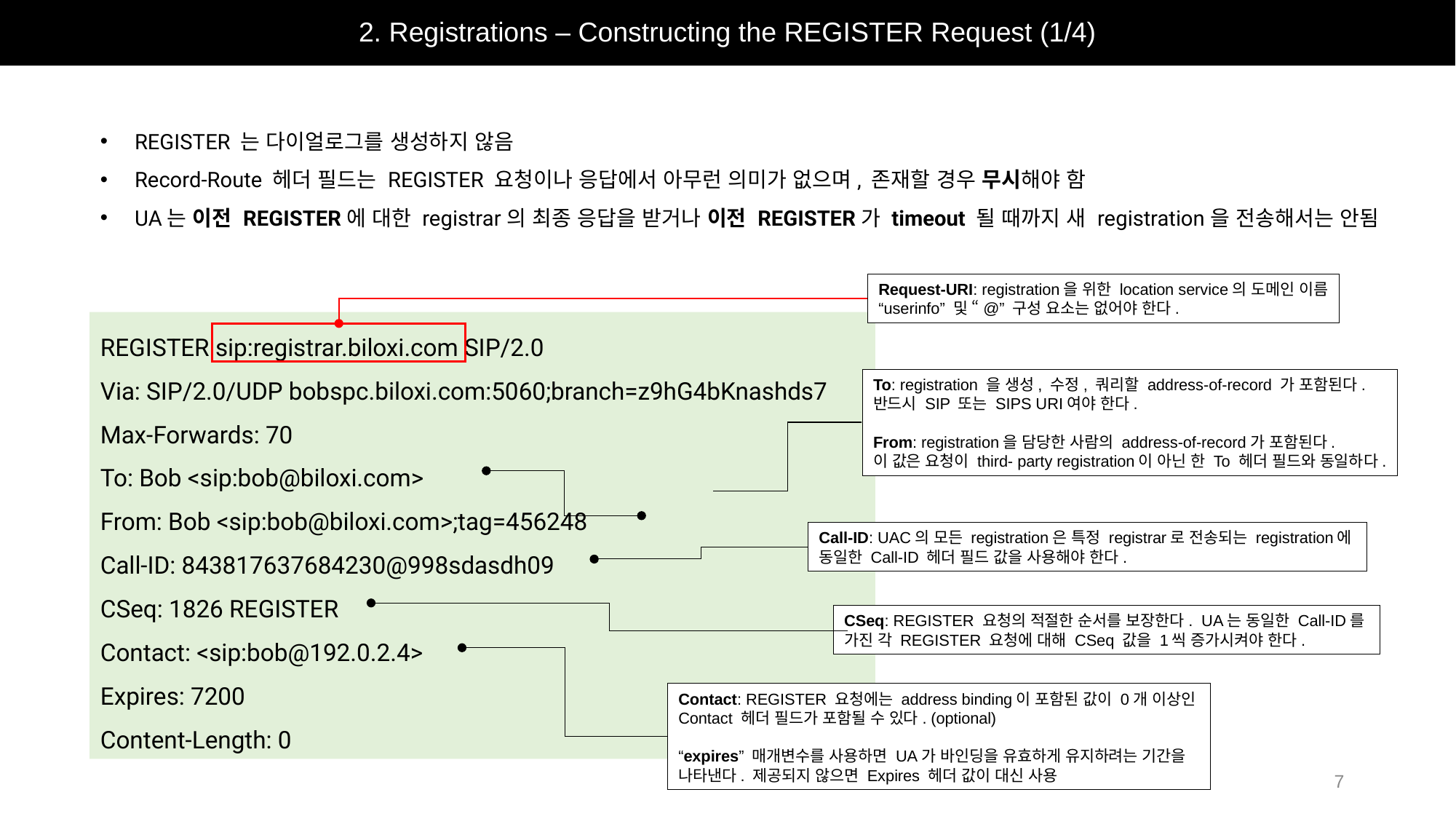

# 2. Registrations – Constructing the REGISTER Request (1/4)
REGISTER 는 다이얼로그를 생성하지 않음
Record-Route 헤더 필드는 REGISTER 요청이나 응답에서 아무런 의미가 없으며, 존재할 경우 무시해야 함
UA는 이전 REGISTER에 대한 registrar의 최종 응답을 받거나 이전 REGISTER가 timeout 될 때까지 새 registration을 전송해서는 안됨
Request-URI: registration을 위한 location service의 도메인 이름
“userinfo” 및 “@” 구성 요소는 없어야 한다.
REGISTER sip:registrar.biloxi.com SIP/2.0
Via: SIP/2.0/UDP bobspc.biloxi.com:5060;branch=z9hG4bKnashds7
Max-Forwards: 70
To: Bob <sip:bob@biloxi.com>
From: Bob <sip:bob@biloxi.com>;tag=456248
Call-ID: 843817637684230@998sdasdh09
CSeq: 1826 REGISTER
Contact: <sip:bob@192.0.2.4>
Expires: 7200
Content-Length: 0

To: registration 을 생성, 수정, 쿼리할 address-of-record 가 포함된다.
반드시 SIP 또는 SIPS URI여야 한다.

From: registration을 담당한 사람의 address-of-record가 포함된다.
이 값은 요청이 third- party registration이 아닌 한 To 헤더 필드와 동일하다.
Call-ID: UAC의 모든 registration은 특정 registrar로 전송되는 registration에
동일한 Call-ID 헤더 필드 값을 사용해야 한다.
CSeq: REGISTER 요청의 적절한 순서를 보장한다.  UA는 동일한 Call-ID를
가진 각 REGISTER 요청에 대해 CSeq 값을 1씩 증가시켜야 한다.
Contact: REGISTER 요청에는 address binding이 포함된 값이 0개 이상인
Contact 헤더 필드가 포함될 수 있다. (optional)

“expires” 매개변수를 사용하면 UA가 바인딩을 유효하게 유지하려는 기간을
나타낸다. 제공되지 않으면 Expires 헤더 값이 대신 사용
7